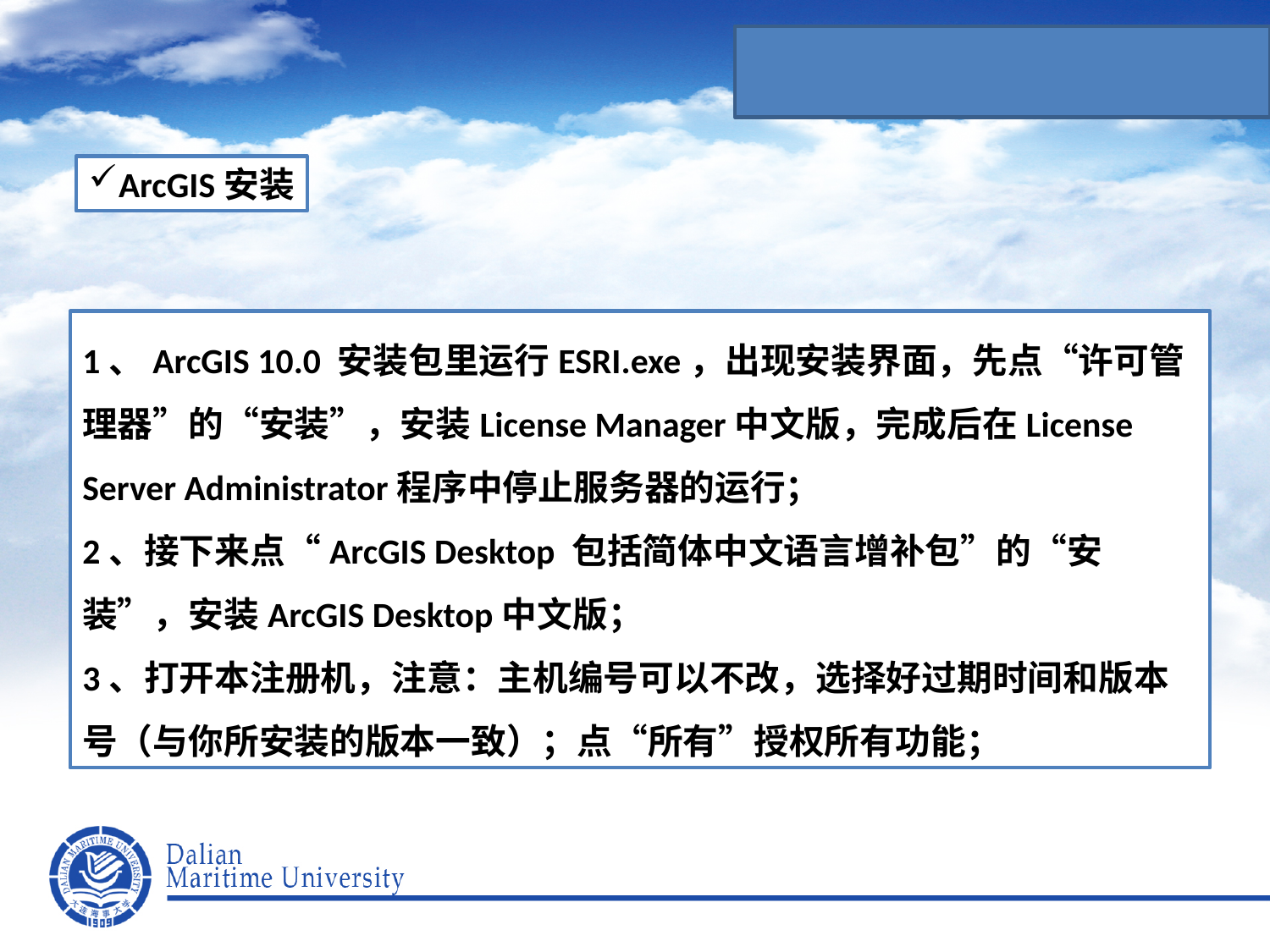

ArcGIS安装
1、ArcGIS 10.0 安装包里运行ESRI.exe，出现安装界面，先点“许可管理器”的“安装”，安装License Manager中文版，完成后在License Server Administrator程序中停止服务器的运行；
2、接下来点“ArcGIS Desktop 包括简体中文语言增补包”的“安装”，安装ArcGIS Desktop中文版；
3、打开本注册机，注意：主机编号可以不改，选择好过期时间和版本号（与你所安装的版本一致）；点“所有”授权所有功能；